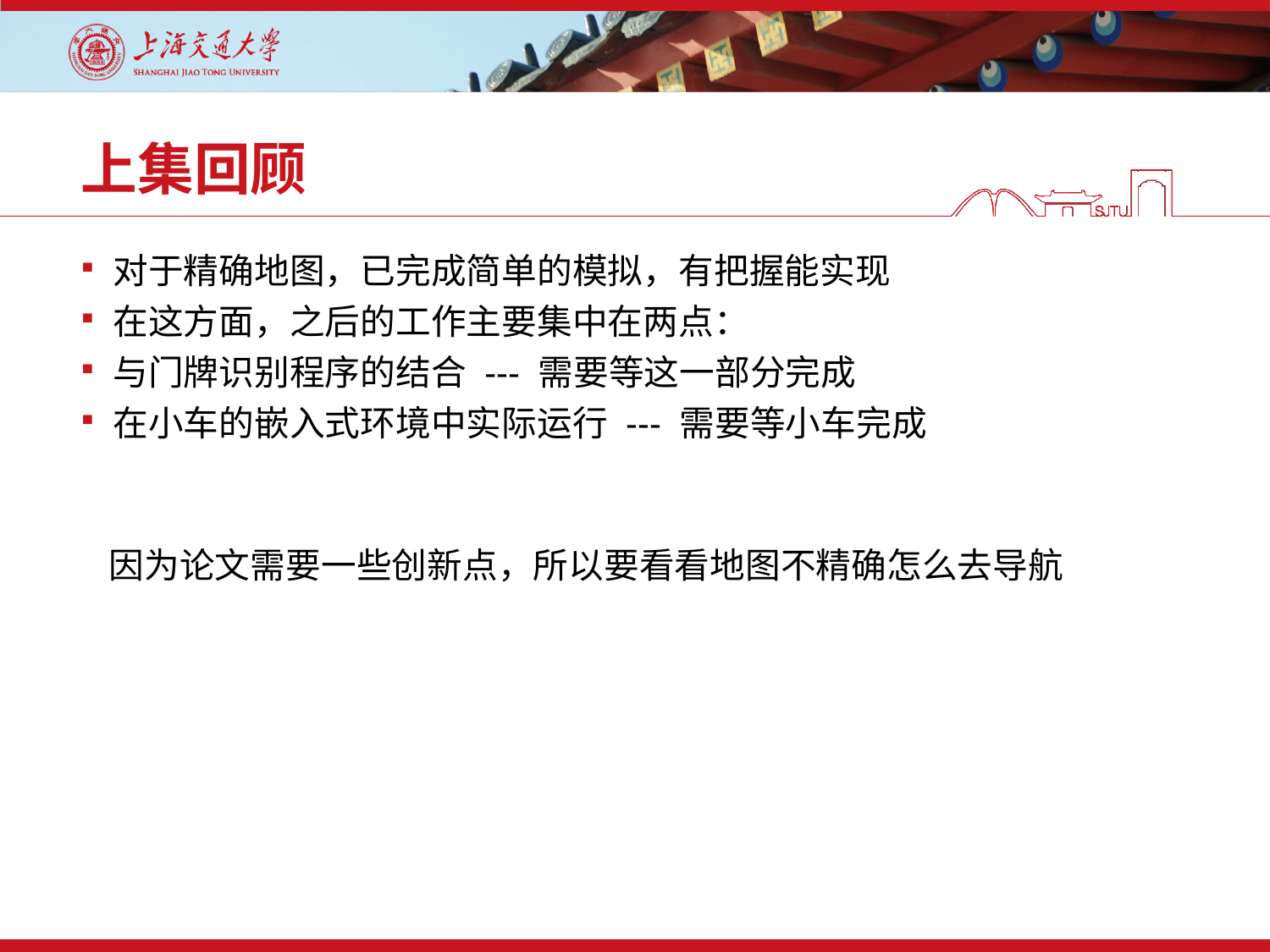

上集回顾
对于精确地图，已完成简单的模拟，有把握能实现
在这方面，之后的工作主要集中在两点：
与门牌识别程序的结合 --- 需要等这一部分完成
在小车的嵌入式环境中实际运行 --- 需要等小车完成

  因为论文需要一些创新点，所以要看看地图不精确怎么去导航